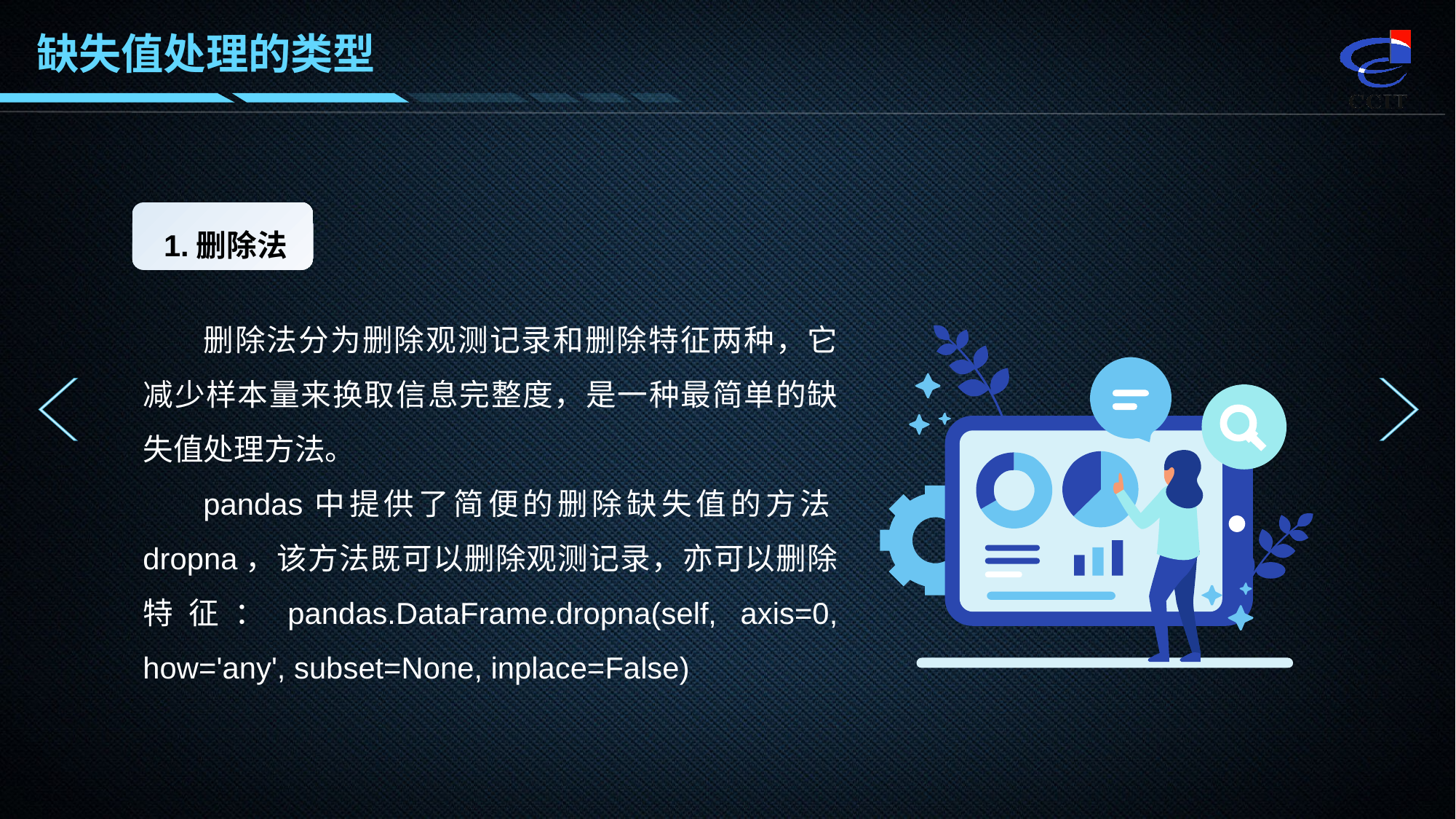

缺失值处理的类型

1.删除法
删除法分为删除观测记录和删除特征两种，它减少样本量来换取信息完整度，是一种最简单的缺失值处理方法。
pandas中提供了简便的删除缺失值的方法dropna，该方法既可以删除观测记录，亦可以删除特征：pandas.DataFrame.dropna(self, axis=0, how='any', subset=None, inplace=False)